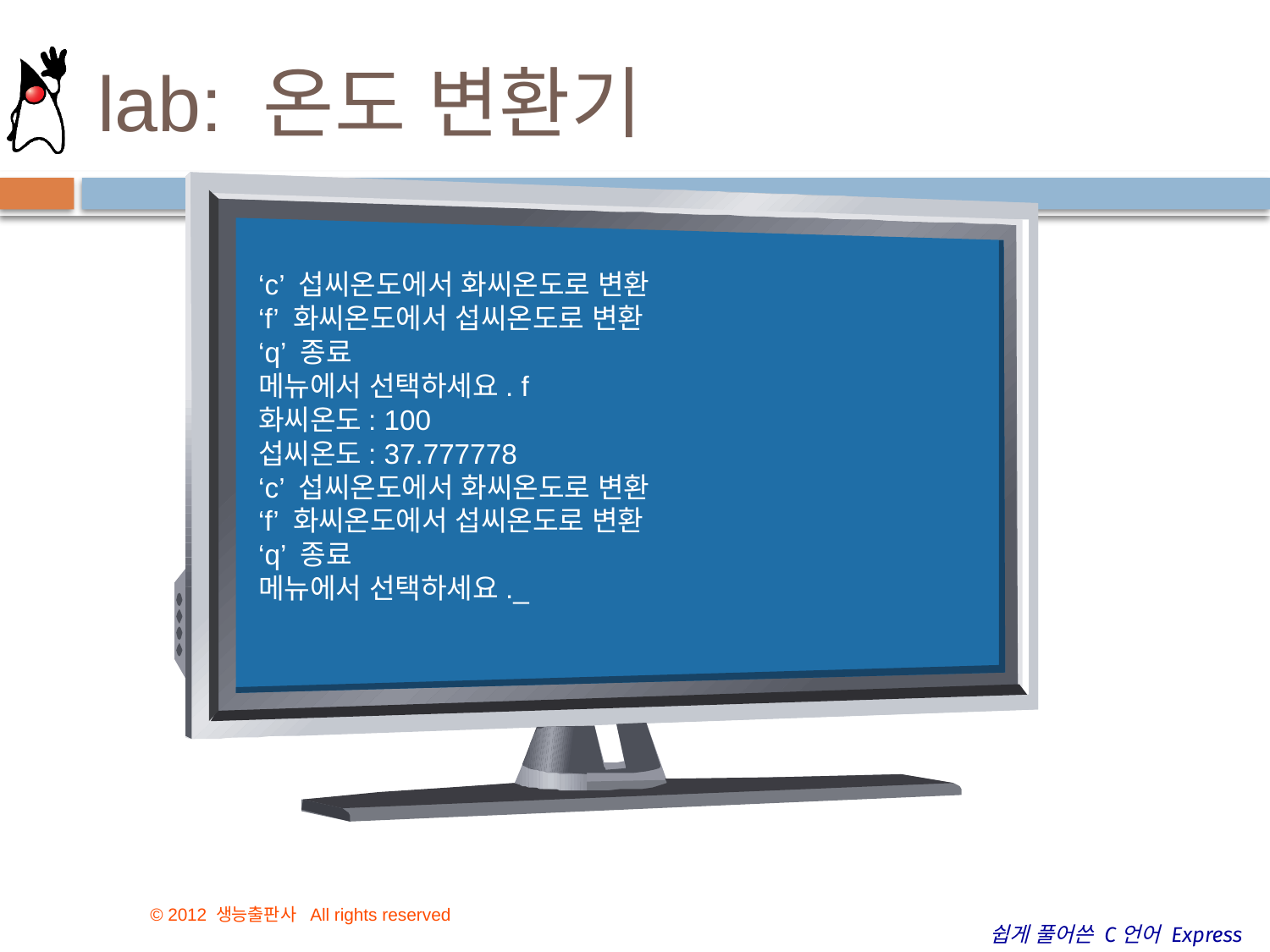

# lab: 온도 변환기

‘c’ 섭씨온도에서 화씨온도로 변환
‘f’ 화씨온도에서 섭씨온도로 변환
‘q’ 종료
메뉴에서 선택하세요. f
화씨온도: 100
섭씨온도: 37.777778
‘c’ 섭씨온도에서 화씨온도로 변환
‘f’ 화씨온도에서 섭씨온도로 변환
‘q’ 종료
메뉴에서 선택하세요._